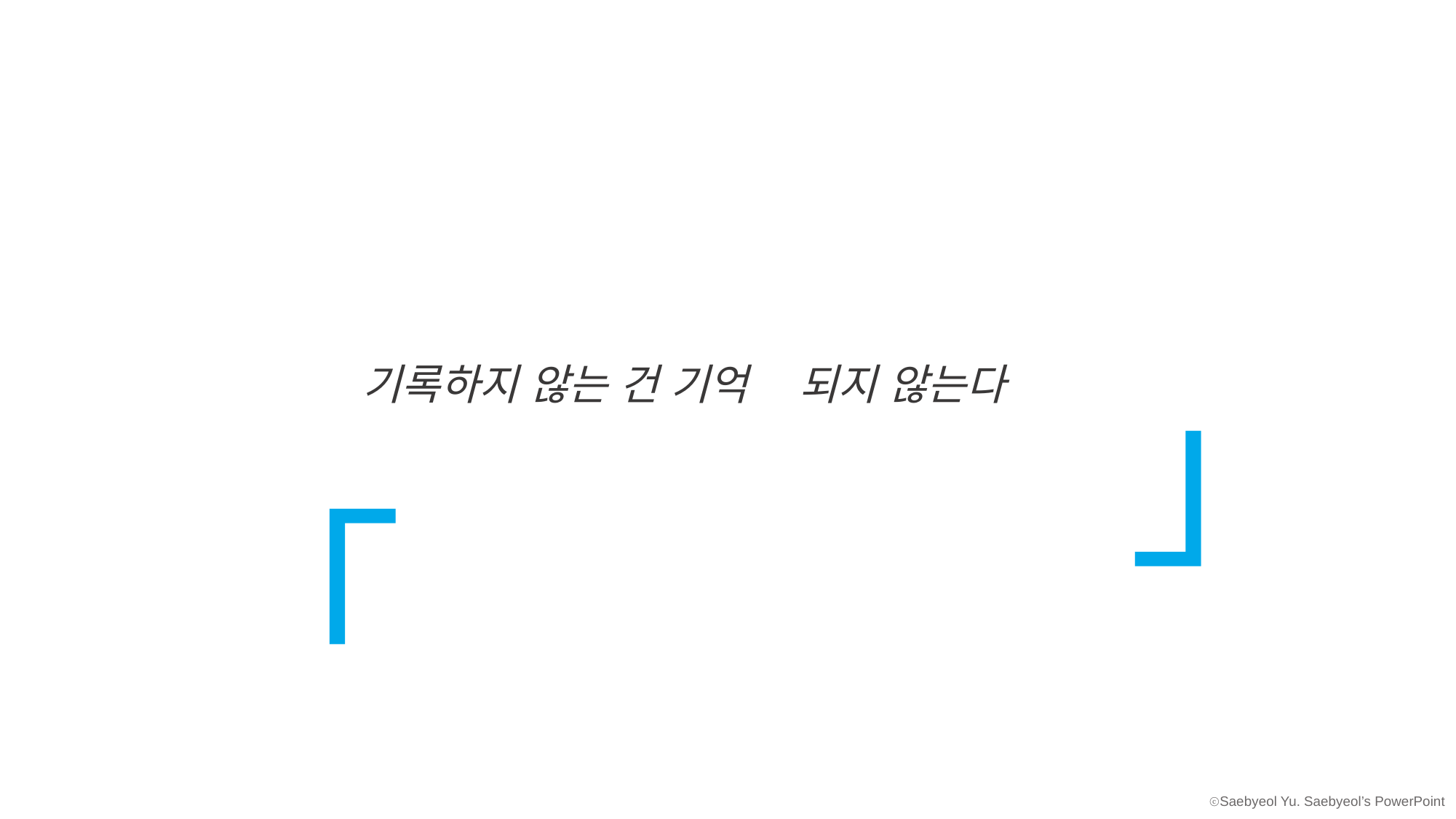

「
」
기록하지 않는 건 기억	되지 않는다